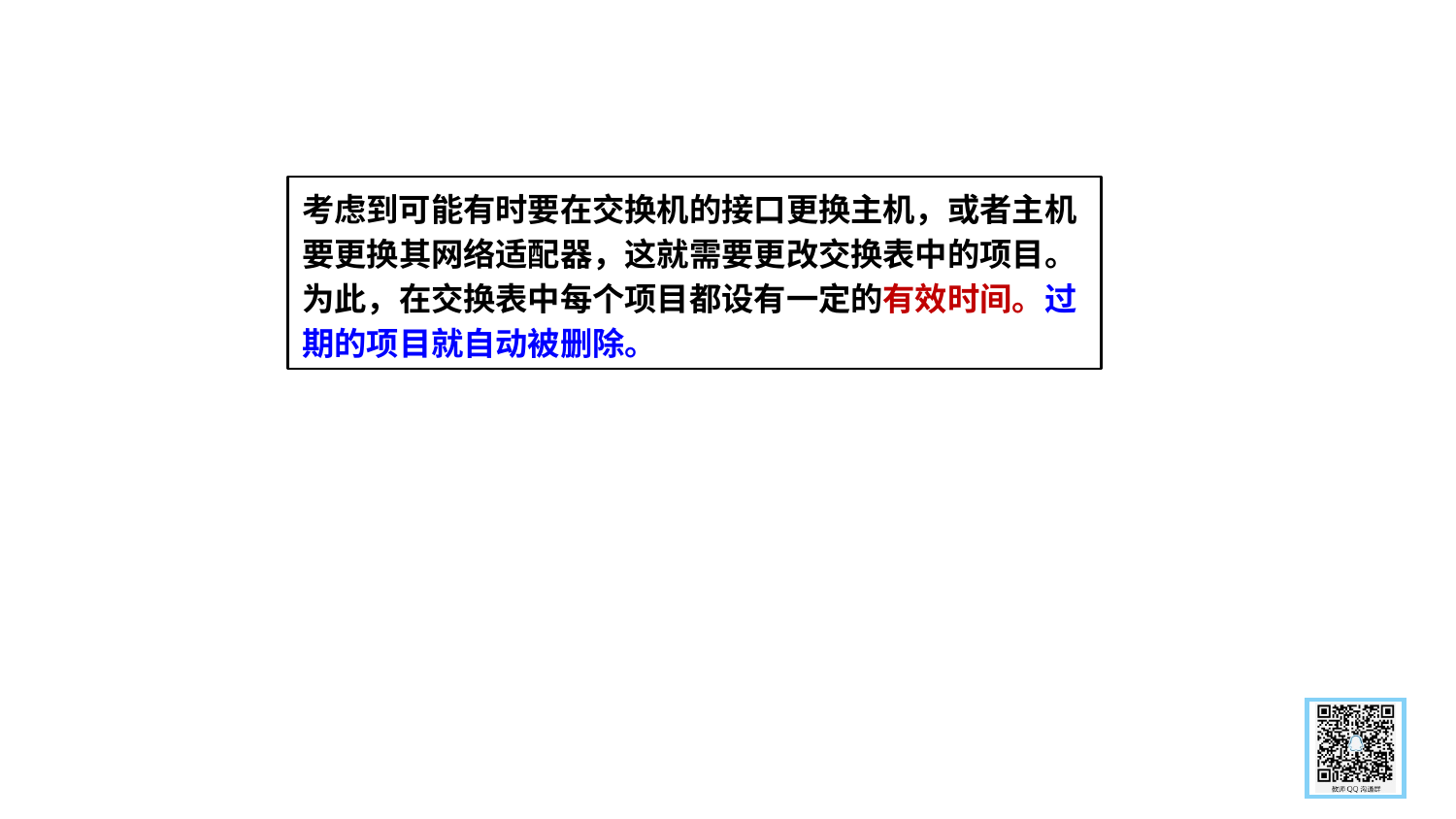

考虑到可能有时要在交换机的接口更换主机，或者主机要更换其网络适配器，这就需要更改交换表中的项目。为此，在交换表中每个项目都设有一定的有效时间。过期的项目就自动被删除。